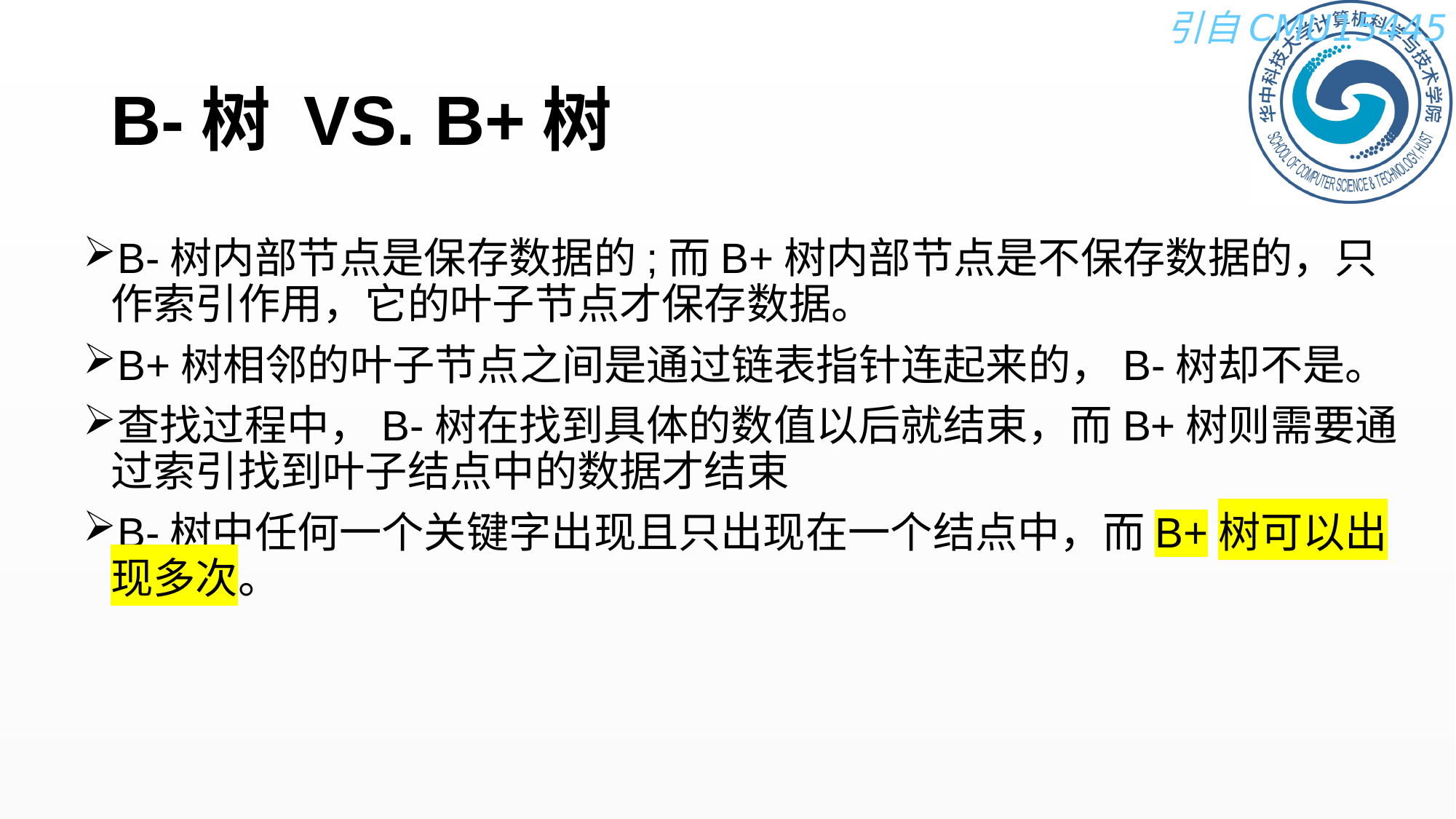

# B-树 VS. B+树
B-树内部节点是保存数据的;而B+树内部节点是不保存数据的，只作索引作用，它的叶子节点才保存数据。
B+树相邻的叶子节点之间是通过链表指针连起来的，B-树却不是。
查找过程中，B-树在找到具体的数值以后就结束，而B+树则需要通过索引找到叶子结点中的数据才结束
B-树中任何一个关键字出现且只出现在一个结点中，而B+树可以出现多次。

57